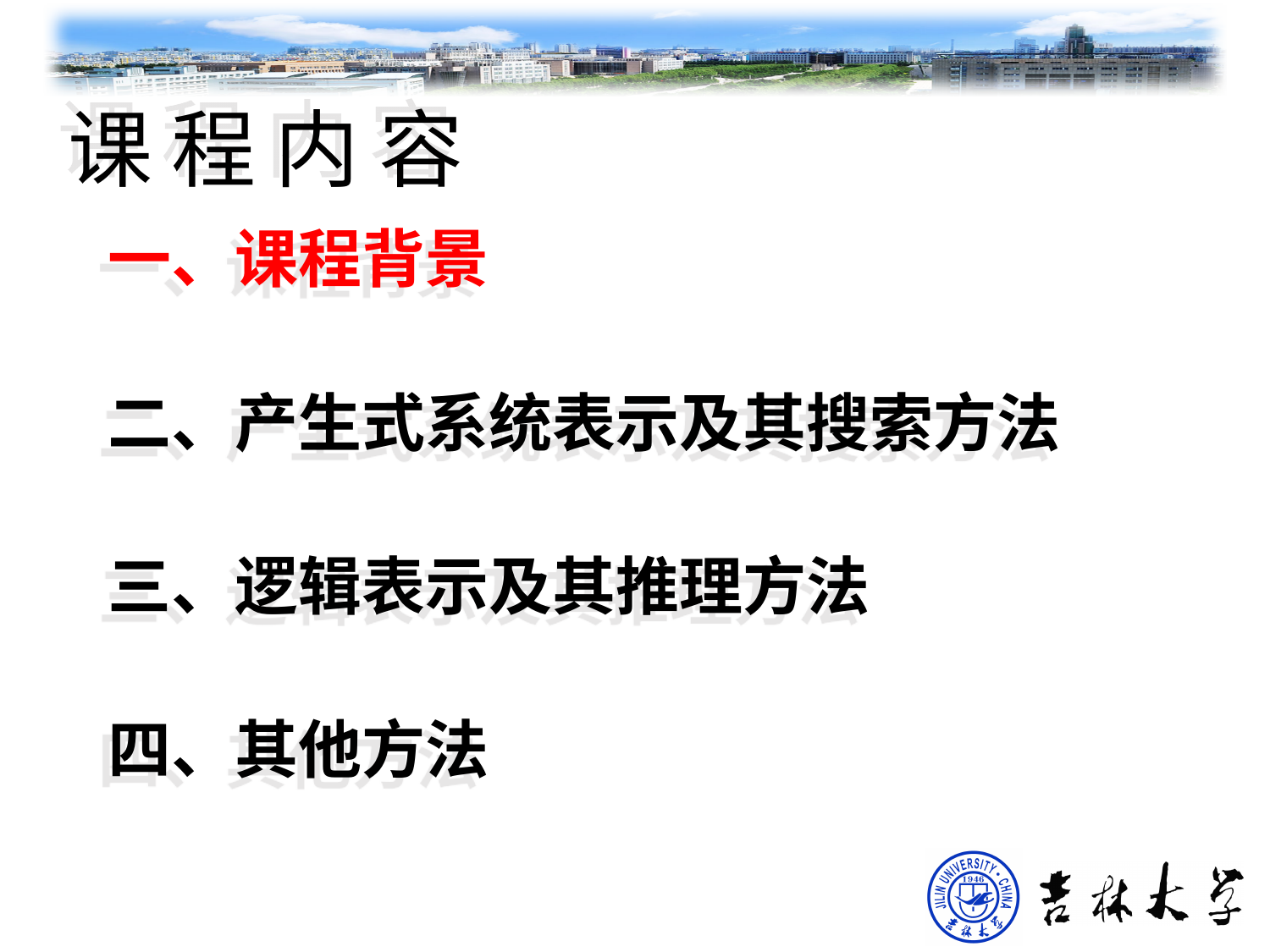

# 课 程 内 容
一、课程背景

二、产生式系统表示及其搜索方法

三、逻辑表示及其推理方法

四、其他方法